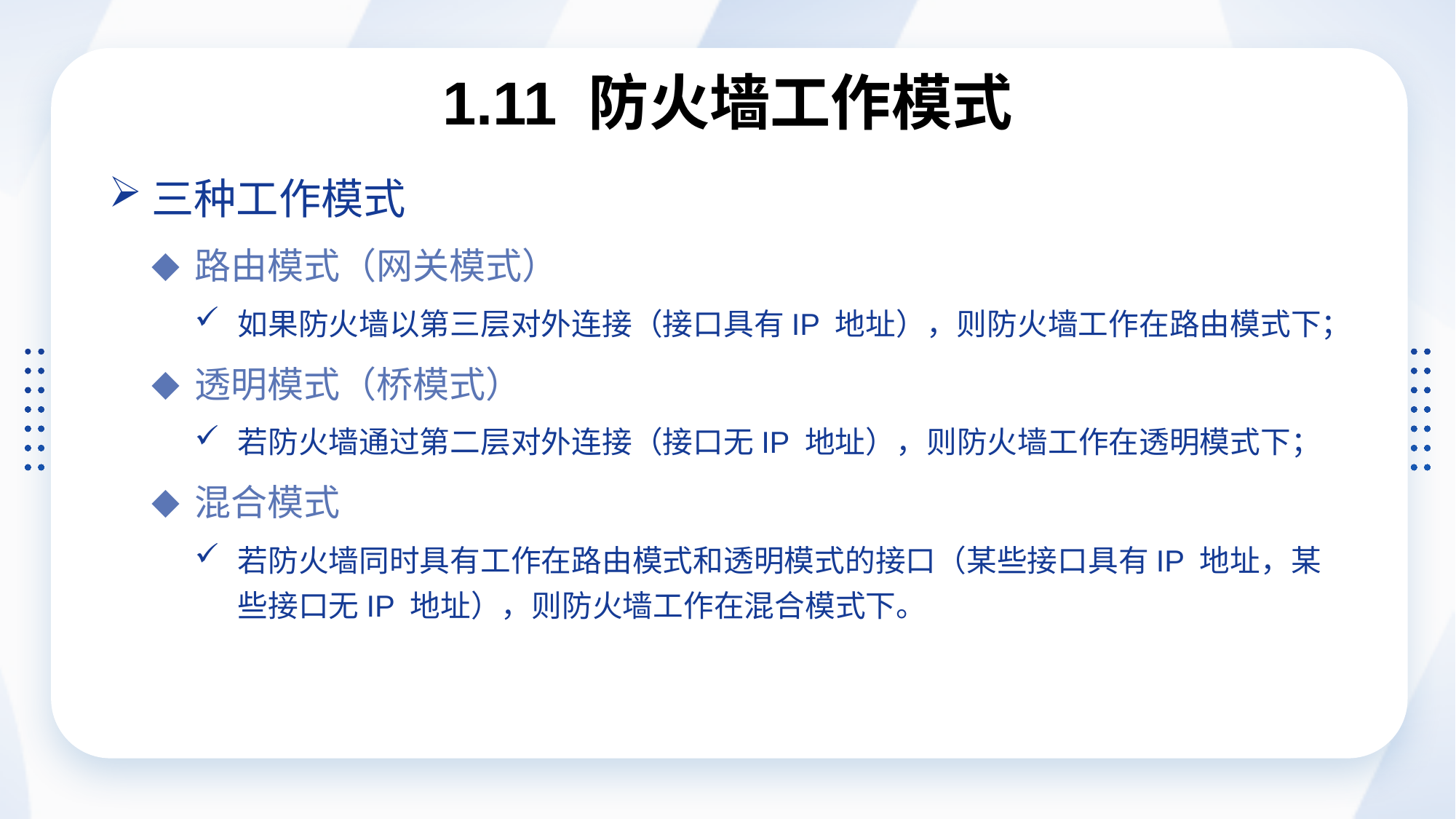

# 1.11 防火墙工作模式
三种工作模式
路由模式（网关模式）
如果防火墙以第三层对外连接（接口具有IP 地址），则防火墙工作在路由模式下；
透明模式（桥模式）
若防火墙通过第二层对外连接（接口无IP 地址），则防火墙工作在透明模式下；
混合模式
若防火墙同时具有工作在路由模式和透明模式的接口（某些接口具有IP 地址，某些接口无IP 地址），则防火墙工作在混合模式下。